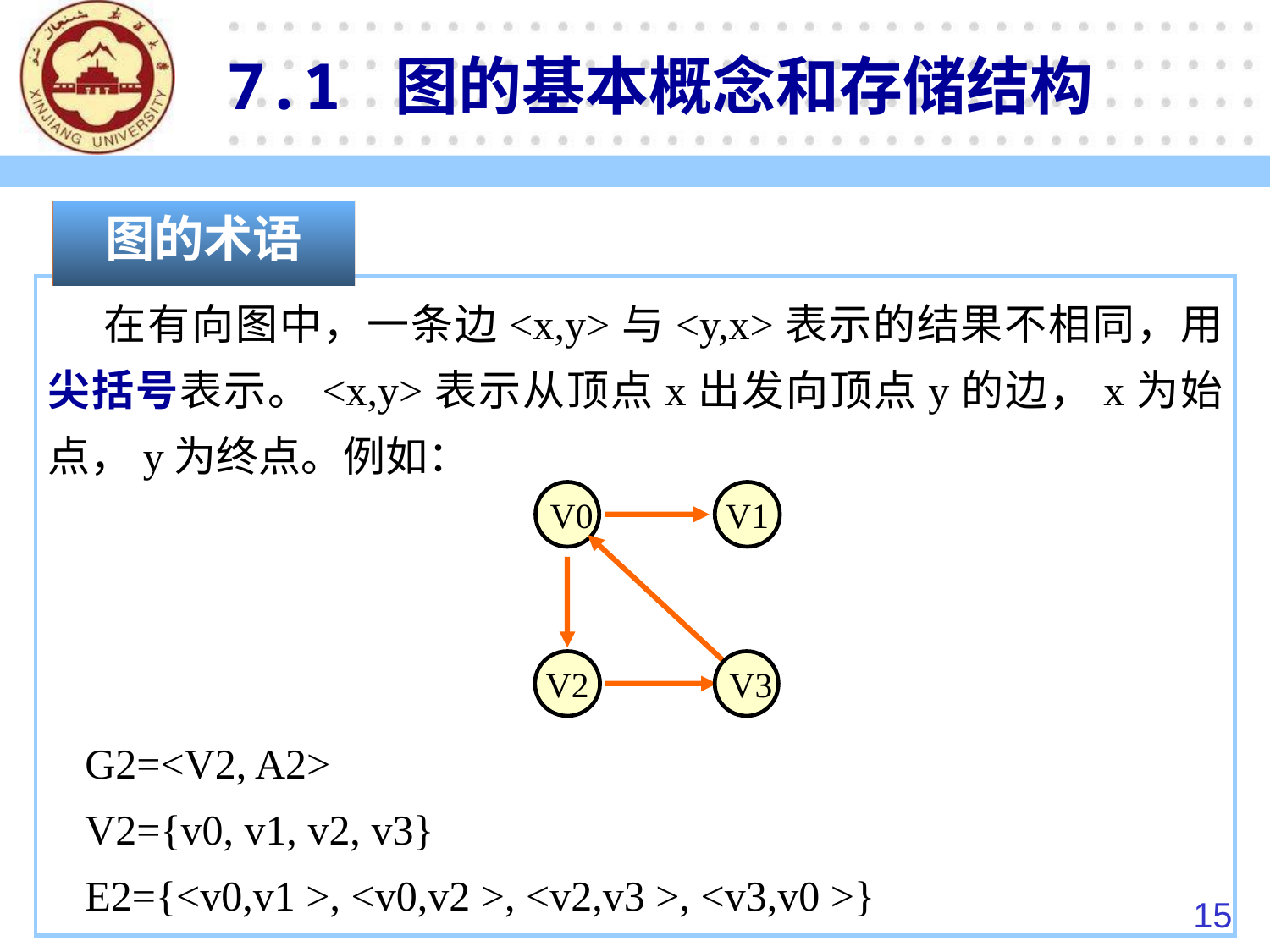

7.1 图的基本概念和存储结构
图的术语
    在有向图中，一条边<x,y>与<y,x>表示的结果不相同，用尖括号表示。<x,y>表示从顶点x出发向顶点y的边，x为始点，y为终点。例如：
 V0
V1

V2
 V3

G2=<V2, A2>
V2={v0, v1, v2, v3}
E2={<v0,v1 >, <v0,v2 >, <v2,v3 >, <v3,v0 >}
15